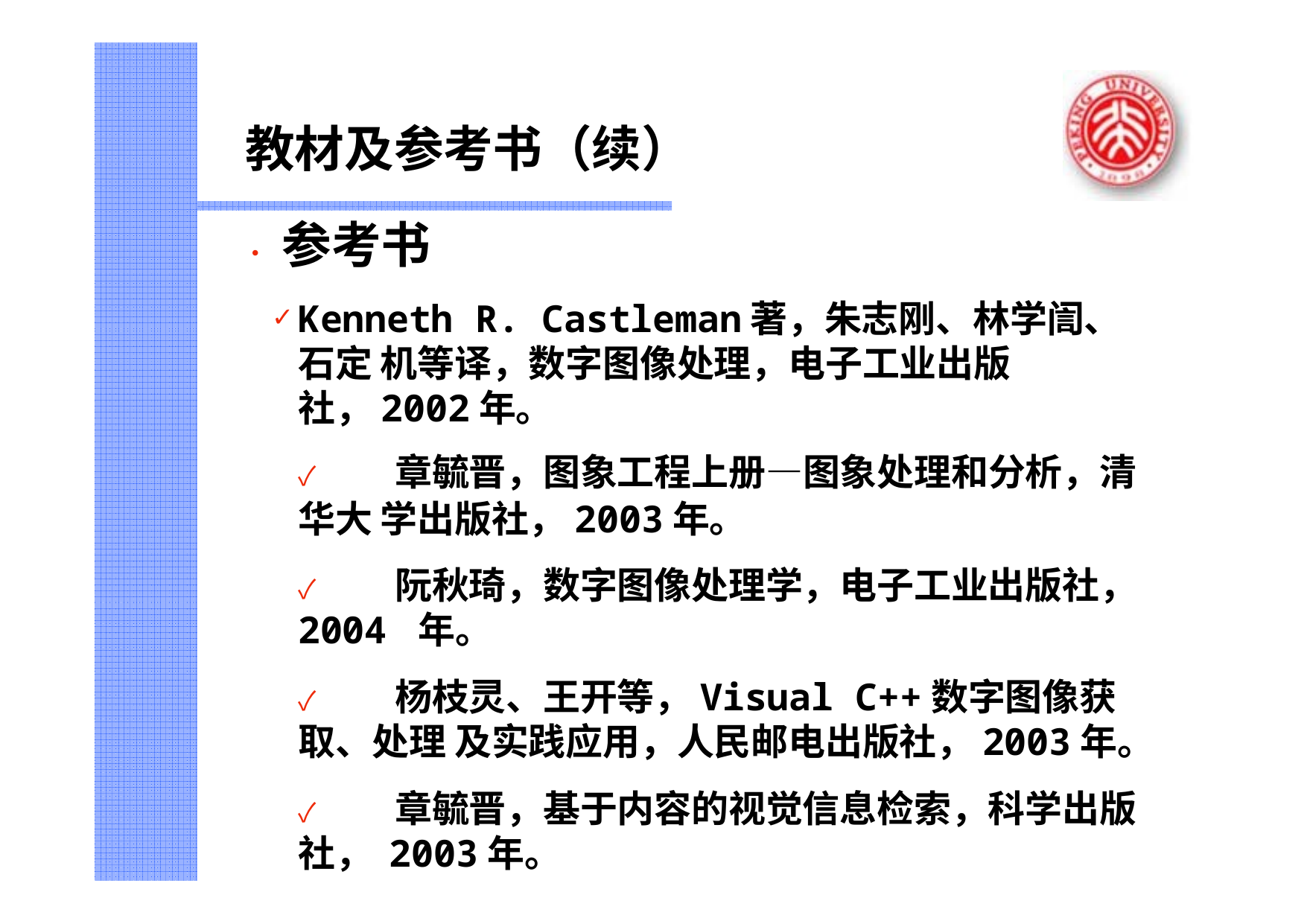

# 教材及参考书（续）
•	参考书
Kenneth R. Castleman著，朱志刚、林学訚、石定 机等译，数字图像处理，电子工业出版社，2002年。
✓	章毓晋，图象工程上册—图象处理和分析，清华大 学出版社，2003年。
✓	阮秋琦，数字图像处理学，电子工业出版社，2004 年。
✓	杨枝灵、王开等，Visual C++数字图像获取、处理 及实践应用，人民邮电出版社，2003年。
✓	章毓晋，基于内容的视觉信息检索，科学出版社， 2003年。